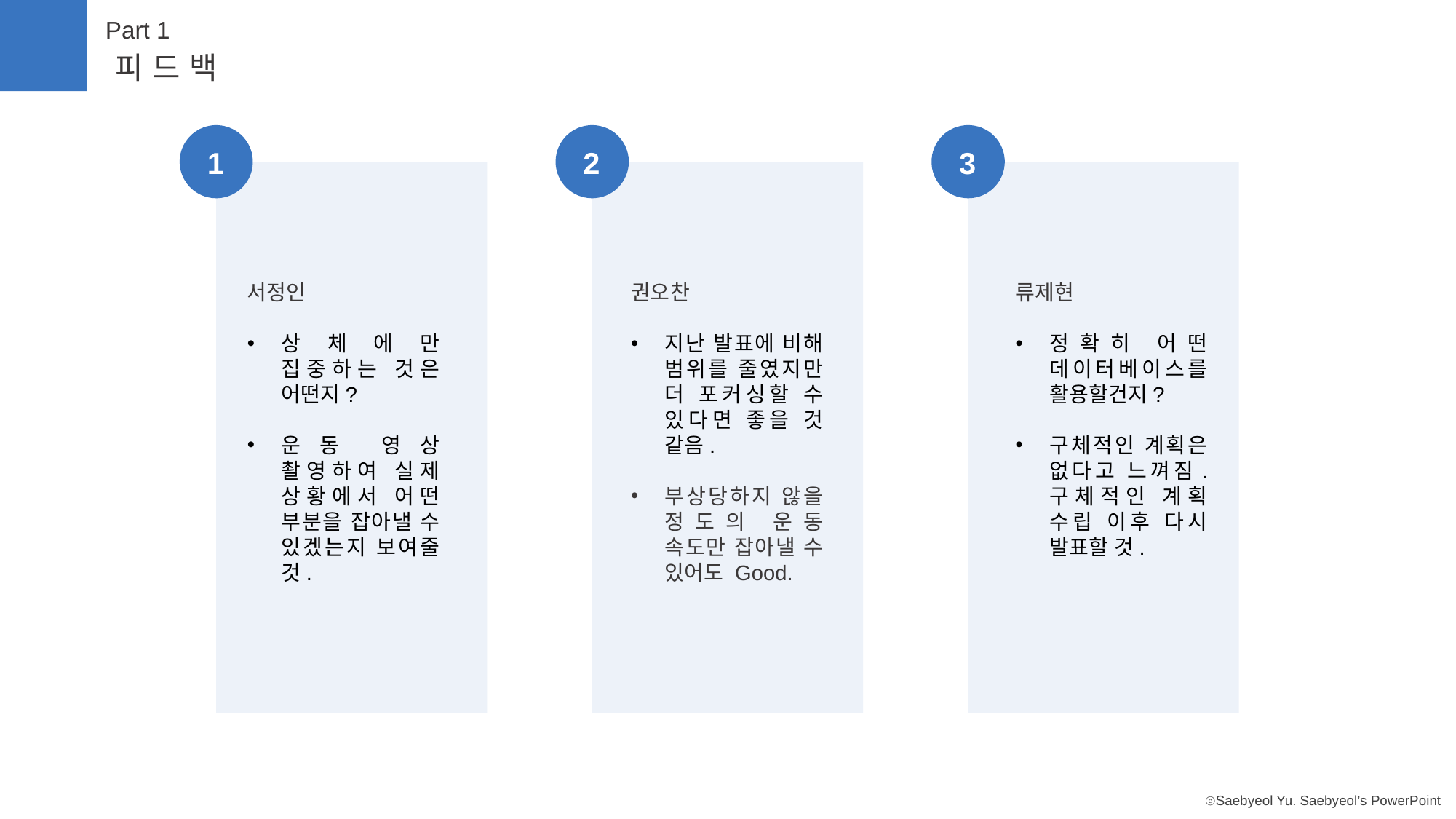

Part 1
피드백

1
2
3

서정인

상체에만 집중하는 것은 어떤지?

운동 영상 촬영하여 실제 상황에서 어떤 부분을 잡아낼 수 있겠는지 보여줄 것.
권오찬

지난 발표에 비해 범위를 줄였지만 더 포커싱할 수 있다면 좋을 것 같음.

부상당하지 않을 정도의 운동 속도만 잡아낼 수 있어도 Good.
류제현

정확히 어떤 데이터베이스를 활용할건지?

구체적인 계획은 없다고 느껴짐. 구체적인 계획 수립 이후 다시 발표할 것.